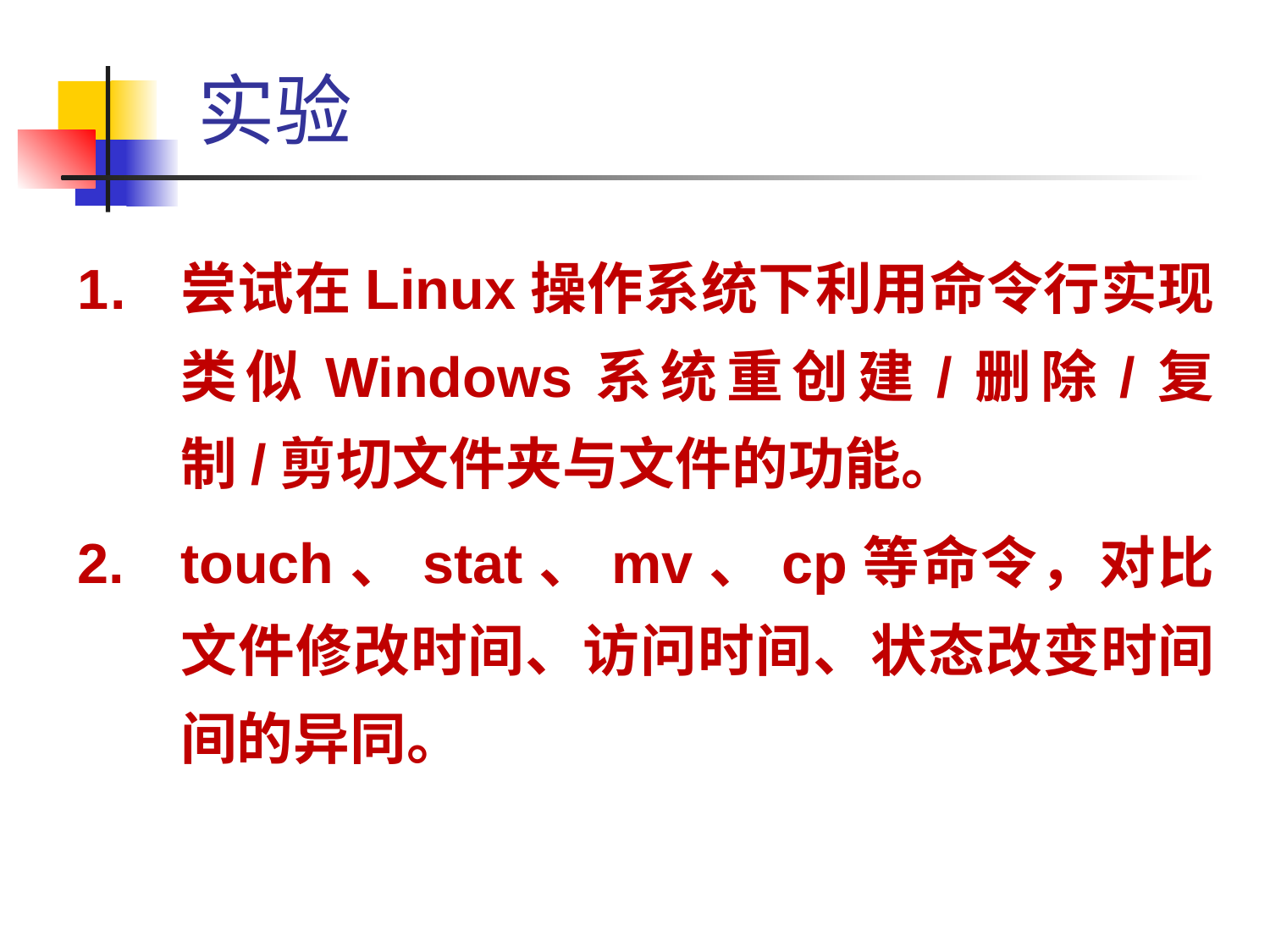

实验
尝试在Linux操作系统下利用命令行实现类似Windows系统重创建/删除/复制/剪切文件夹与文件的功能。
touch、stat、mv、cp等命令，对比文件修改时间、访问时间、状态改变时间间的异同。